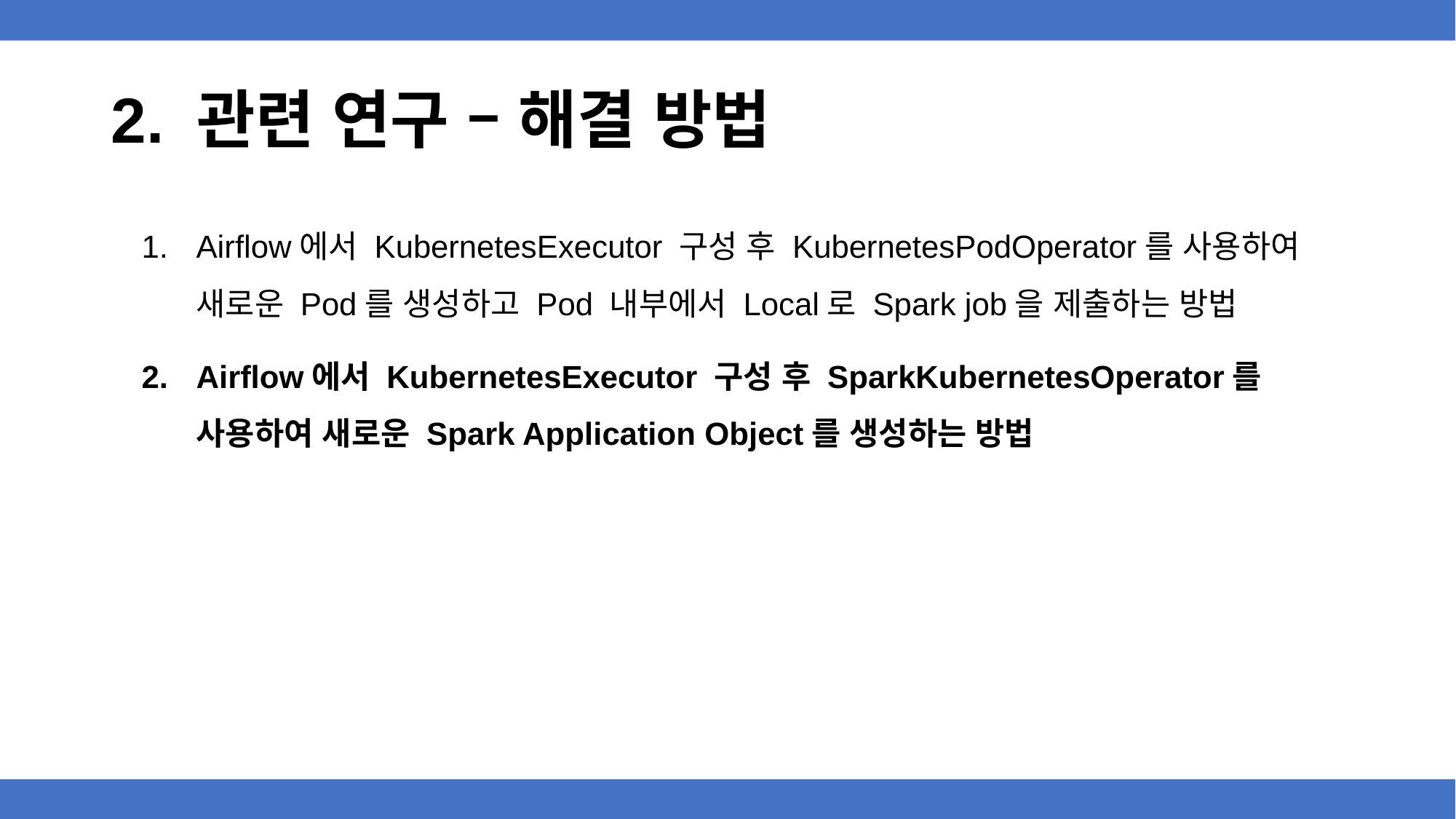

# 2. 관련 연구 – 해결 방법
Airflow에서 KubernetesExecutor 구성 후 KubernetesPodOperator를 사용하여 새로운 Pod를 생성하고 Pod 내부에서 Local로 Spark job을 제출하는 방법
Airflow에서 KubernetesExecutor 구성 후 SparkKubernetesOperator를 사용하여 새로운 Spark Application Object를 생성하는 방법